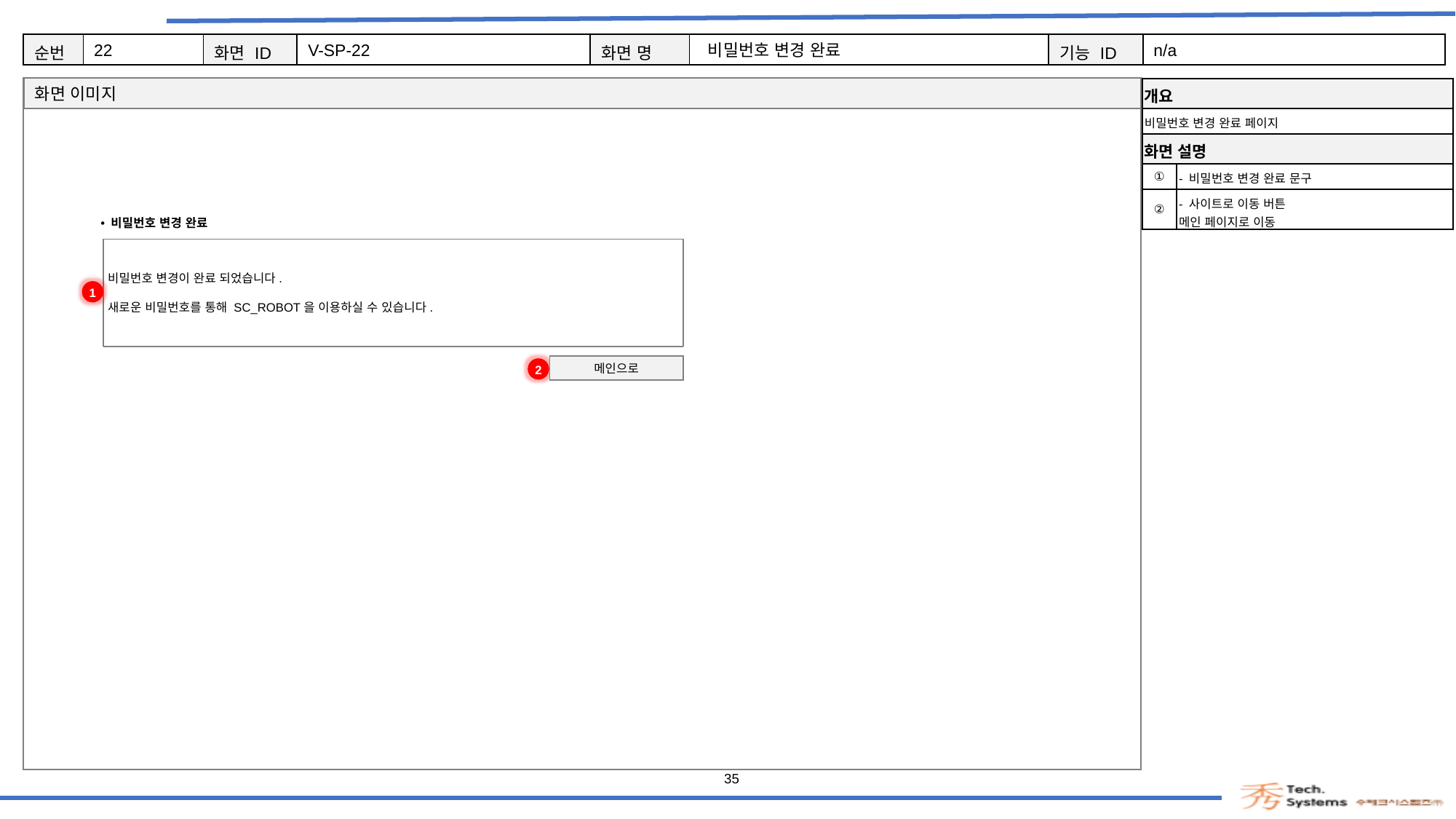

22
V-SP-22
비밀번호 변경 완료

n/a
| 개요 |  |
| --- | --- |
| 비밀번호 변경 완료 페이지 |  |
| 화면 설명 | Description |
| ① | - 비밀번호 변경 완료 문구 |
| ② | - 사이트로 이동 버튼 메인 페이지로 이동 |
비밀번호 변경 완료
비밀번호 변경이 완료 되었습니다.

새로운 비밀번호를 통해 SC_ROBOT을 이용하실 수 있습니다.
1

| 이메일 |  |
| --- | --- |
메인으로
2